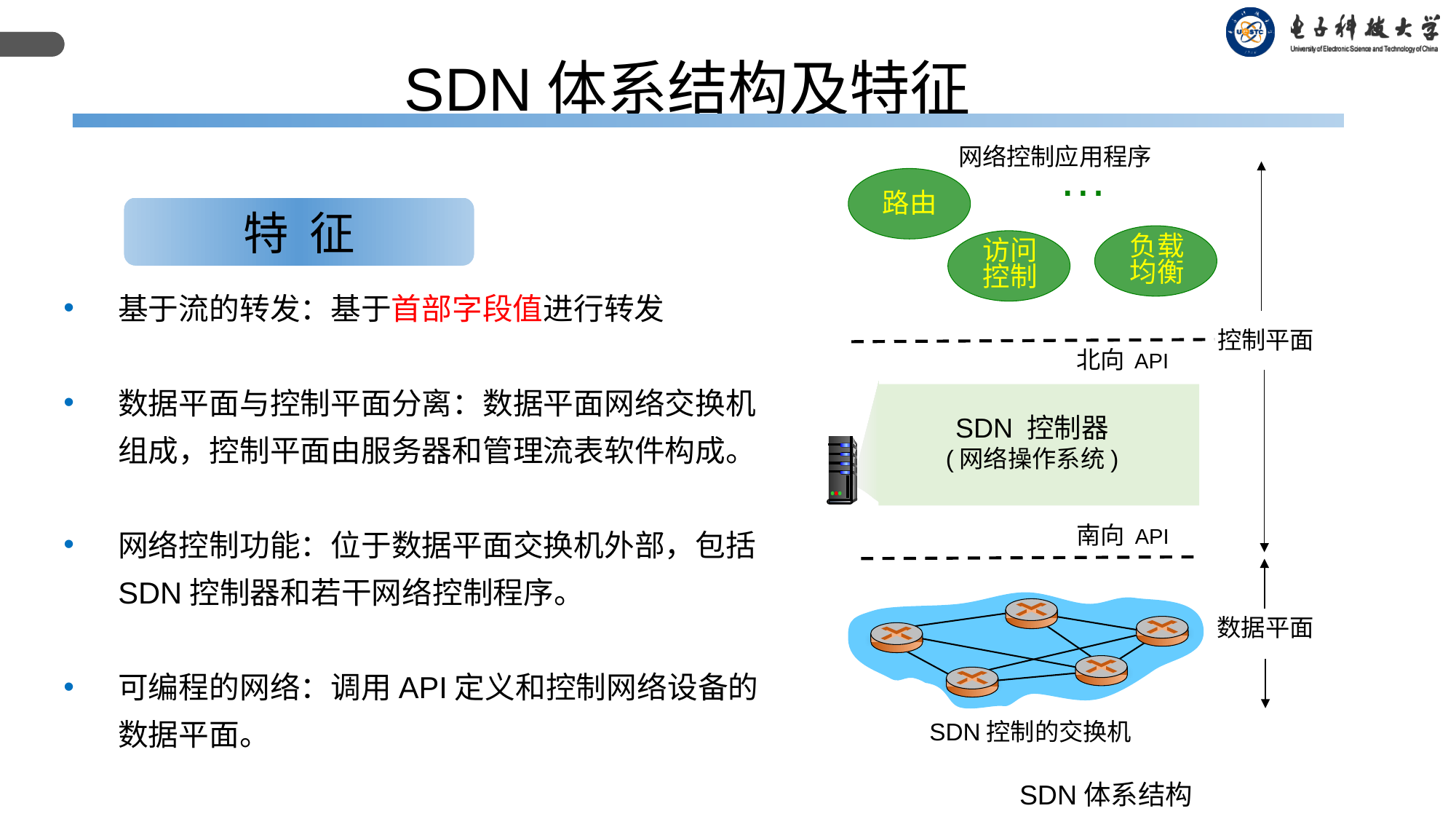

SDN体系结构及特征

…
网络控制应用程序

路由

负载
均衡

访问
控制
控制平面
北向 API

SDN 控制器
(网络操作系统)

南向 API

数据平面
SDN控制的交换机
特  征
基于流的转发：基于首部字段值进行转发

数据平面与控制平面分离：数据平面网络交换机组成，控制平面由服务器和管理流表软件构成。

网络控制功能：位于数据平面交换机外部，包括SDN控制器和若干网络控制程序。

可编程的网络：调用API定义和控制网络设备的数据平面。
SDN体系结构